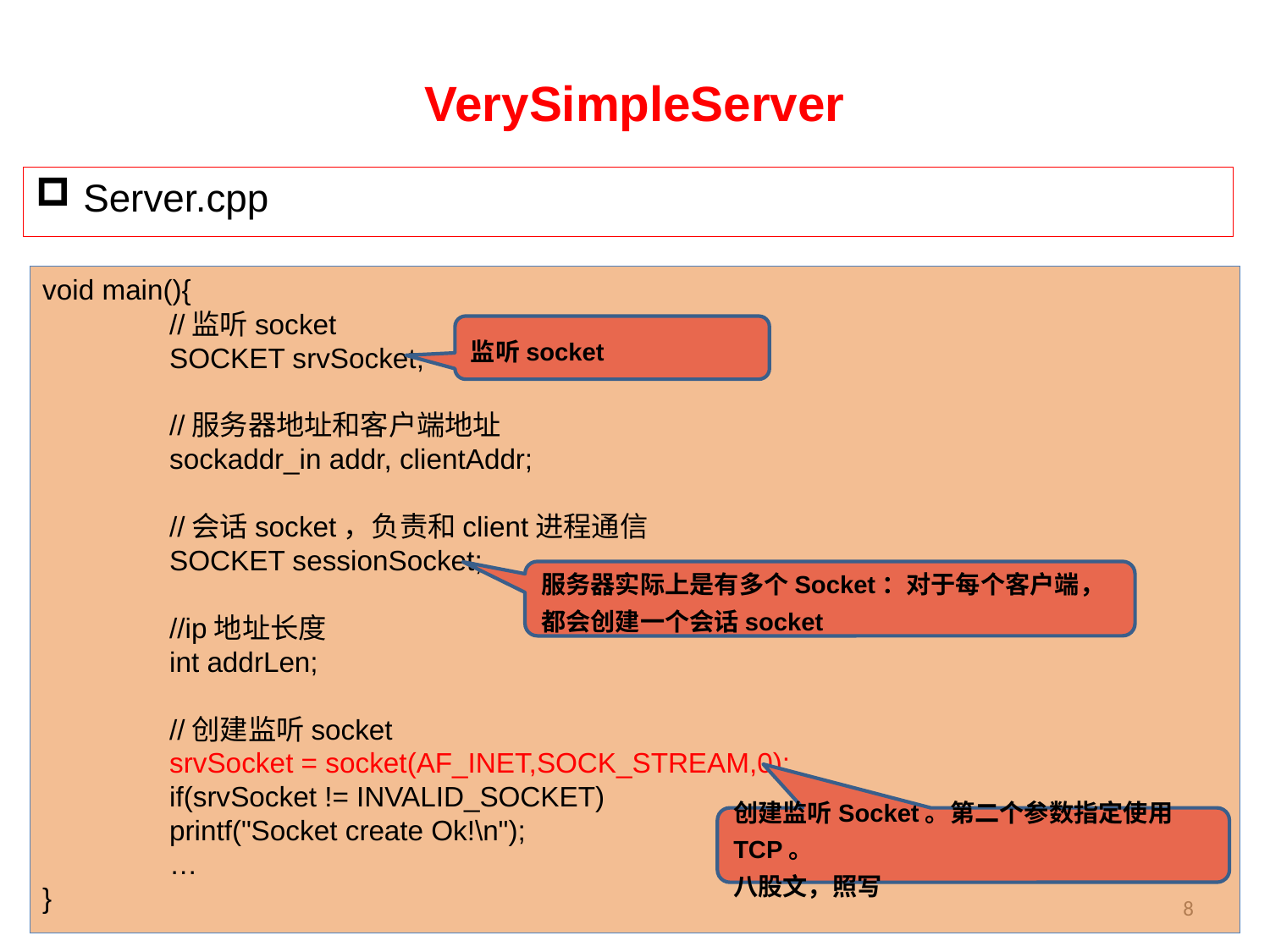

# VerySimpleServer
Server.cpp
void main(){
	//监听socket
	SOCKET srvSocket;

	//服务器地址和客户端地址
	sockaddr_in addr, clientAddr;

	//会话socket，负责和client进程通信
	SOCKET sessionSocket;

	//ip地址长度
	int addrLen;

	//创建监听socket
	srvSocket = socket(AF_INET,SOCK_STREAM,0);
	if(srvSocket != INVALID_SOCKET)
	printf("Socket create Ok!\n");
	…
}
监听socket
服务器实际上是有多个Socket：对于每个客户端，都会创建一个会话socket
创建监听Socket。第二个参数指定使用TCP。
八股文，照写
8